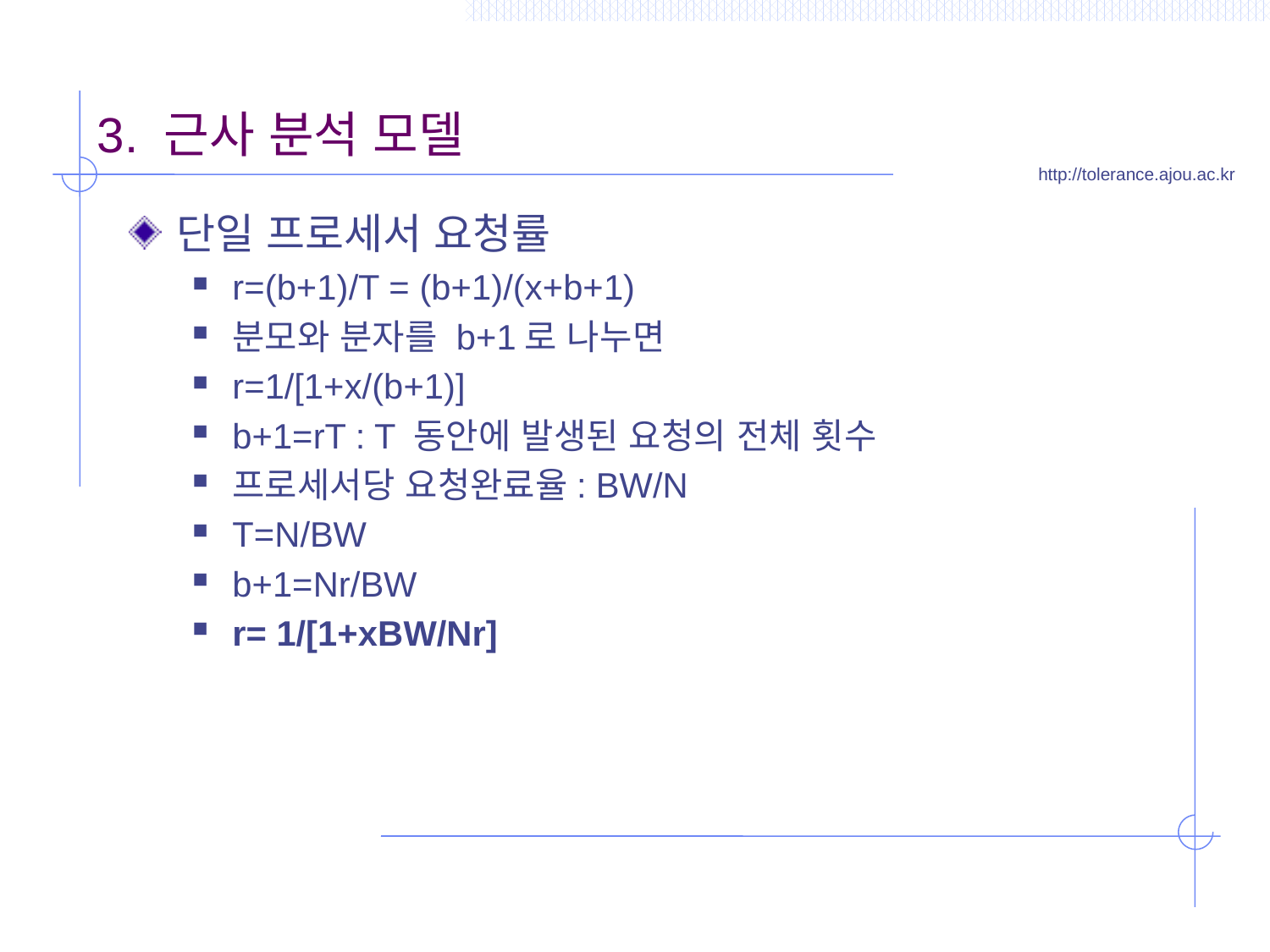

# 3. 근사 분석 모델
단일 프로세서 요청률
r=(b+1)/T = (b+1)/(x+b+1)
분모와 분자를 b+1로 나누면
r=1/[1+x/(b+1)]
b+1=rT : T 동안에 발생된 요청의 전체 횟수
프로세서당 요청완료율: BW/N
T=N/BW
b+1=Nr/BW
r= 1/[1+xBW/Nr]